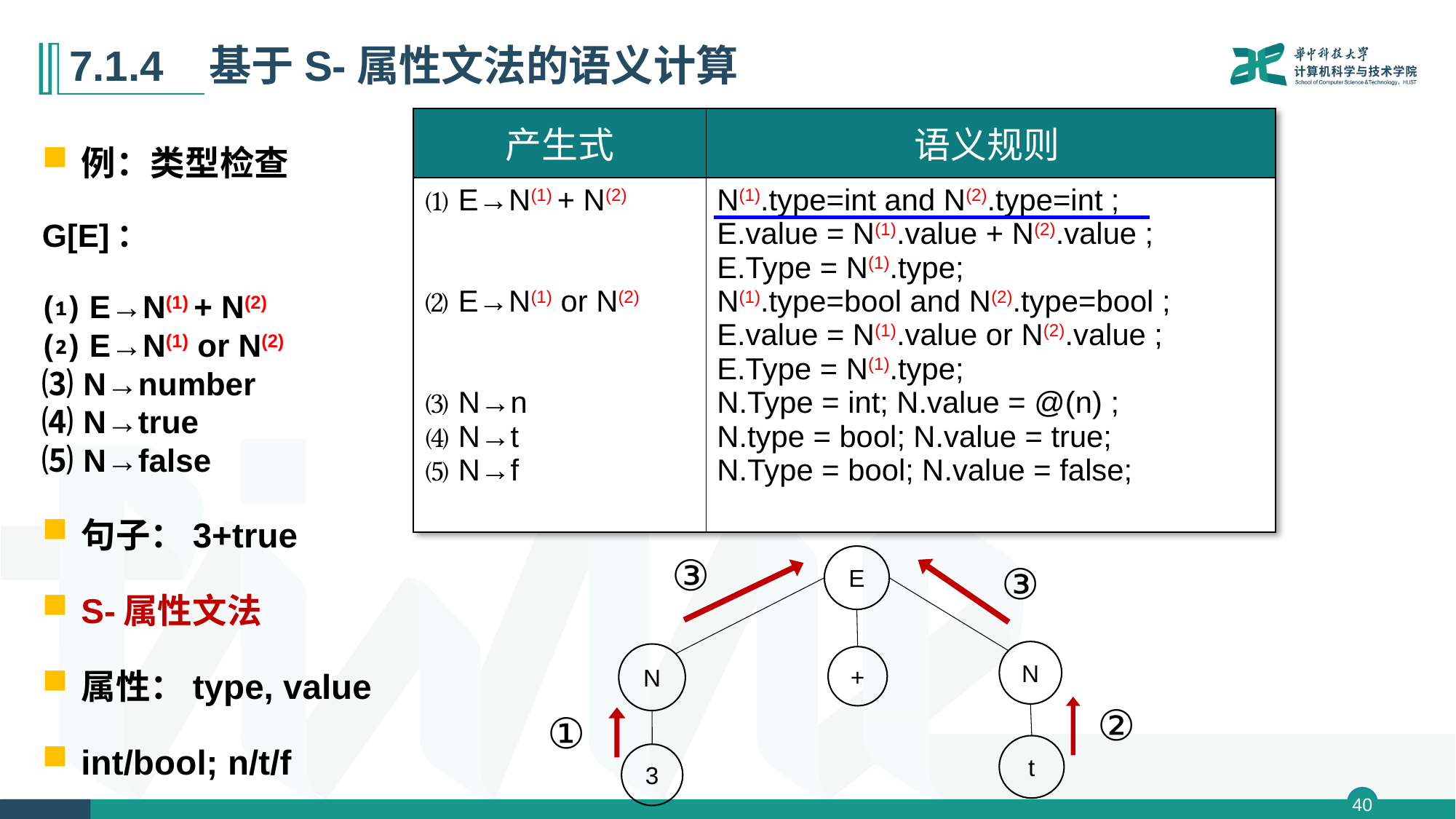

# 7.1.4   基于S-属性文法的语义计算
| 产生式 | 语义规则 |
| --- | --- |
| ⑴ E→N(1) + N(2) ⑵ E→N(1) or N(2) ⑶ N→n ⑷ N→t ⑸ N→f | N(1).type=int and N(2).type=int ; E.value = N(1).value + N(2).value ; E.Type = N(1).type; N(1).type=bool and N(2).type=bool ; E.value = N(1).value or N(2).value ; E.Type = N(1).type; N.Type = int; N.value = @(n) ; N.type = bool; N.value = true; N.Type = bool; N.value = false; |
例：类型检查
G[E]：
⑴ E→N(1) + N(2)
⑵ E→N(1) or N(2)
⑶ N→number
⑷ N→true
⑸ N→false
句子：3+true
S-属性文法
属性：type, value
int/bool; n/t/f

③
E
③
N
N
+
②

①

t
3